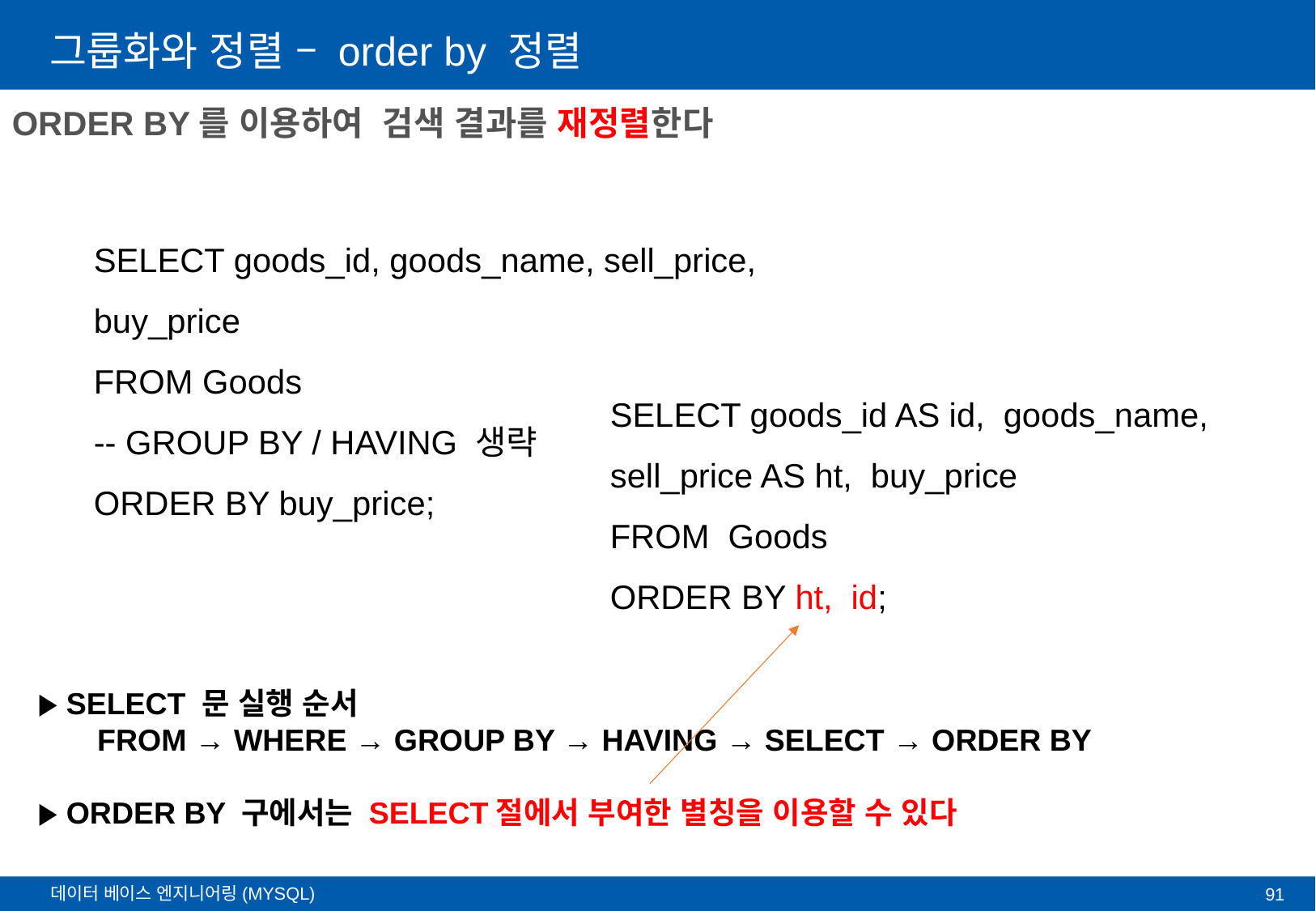

# 그룹화와 정렬 – order by 정렬
ORDER BY를 이용하여  검색 결과를 재정렬한다
SELECT goods_id, goods_name, sell_price, buy_price
FROM Goods
-- GROUP BY / HAVING 생략
ORDER BY buy_price;
SELECT goods_id AS id,  goods_name, sell_price AS ht,  buy_price
FROM  Goods
ORDER BY ht,  id;
▶ SELECT 문 실행 순서
       FROM → WHERE → GROUP BY → HAVING → SELECT → ORDER BY

▶ ORDER BY 구에서는 SELECT절에서 부여한 별칭을 이용할 수 있다
91